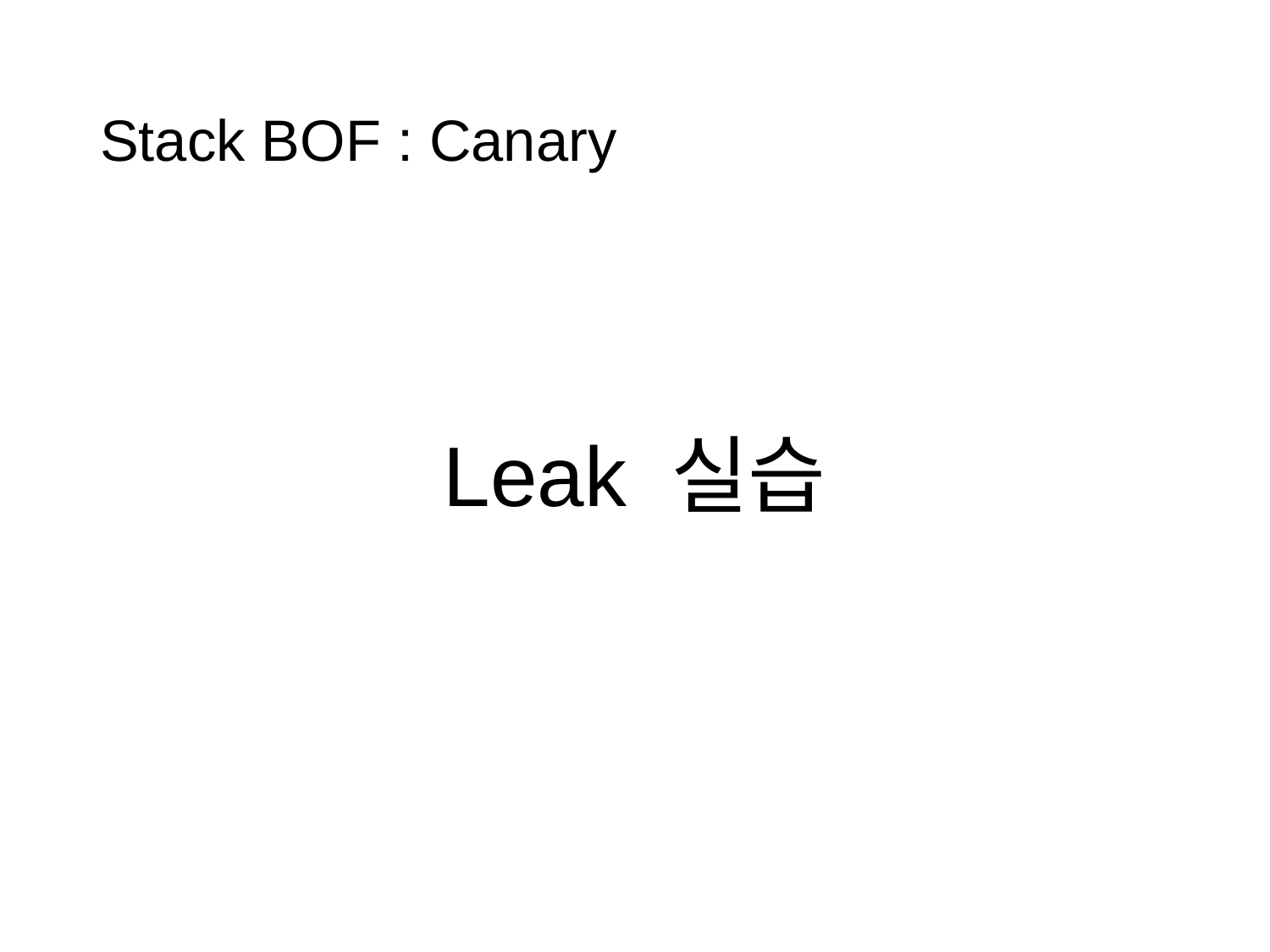

# Stack BOF : Canary
Leak 실습